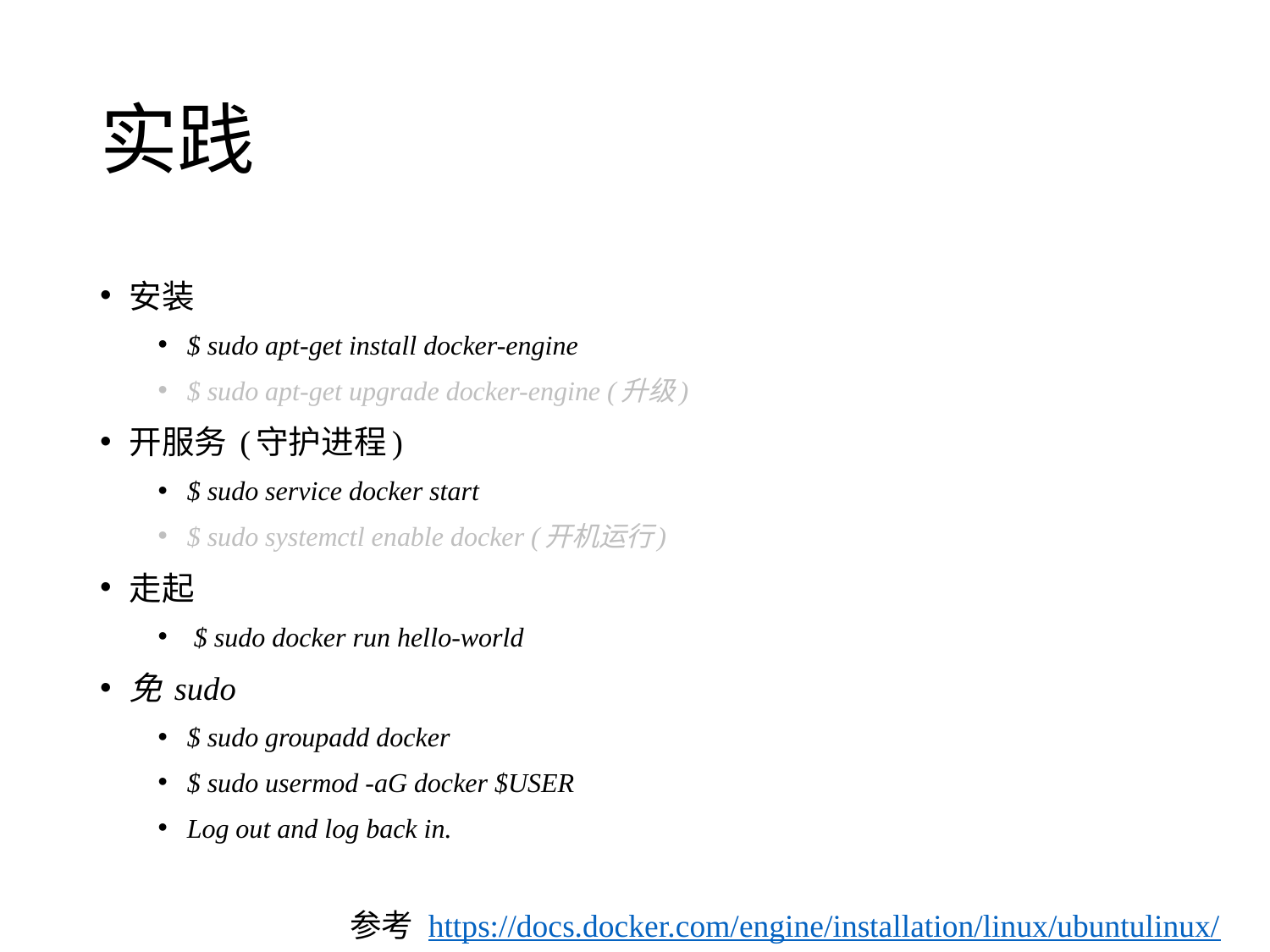

# 实践
安装
$ sudo apt-get install docker-engine
$ sudo apt-get upgrade docker-engine (升级)
开服务 (守护进程)
$ sudo service docker start
$ sudo systemctl enable docker (开机运行)
走起
 $ sudo docker run hello-world
免 sudo
$ sudo groupadd docker
$ sudo usermod -aG docker $USER
Log out and log back in.
参考 https://docs.docker.com/engine/installation/linux/ubuntulinux/